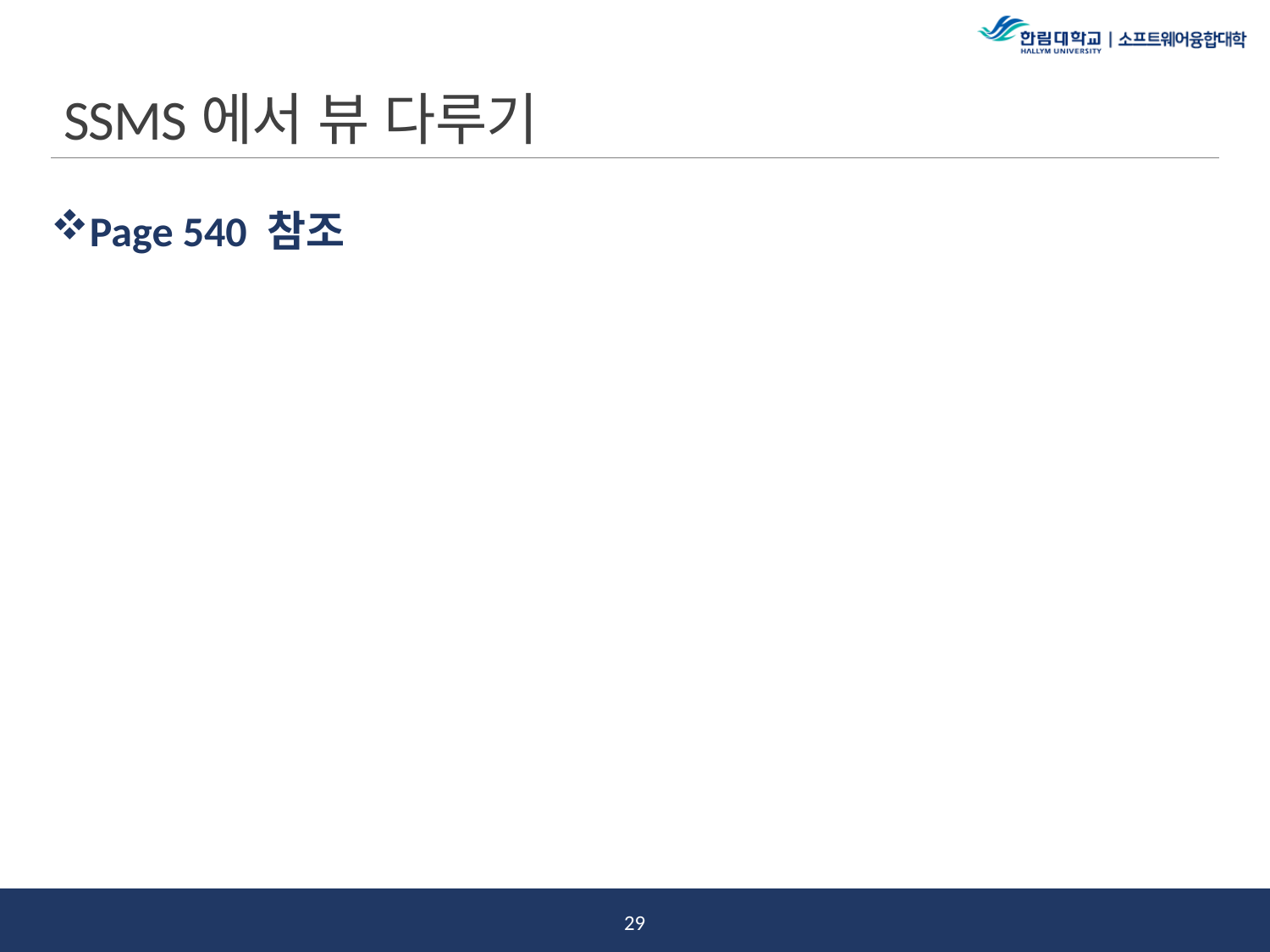

# SSMS에서 뷰 다루기
Page 540 참조
29